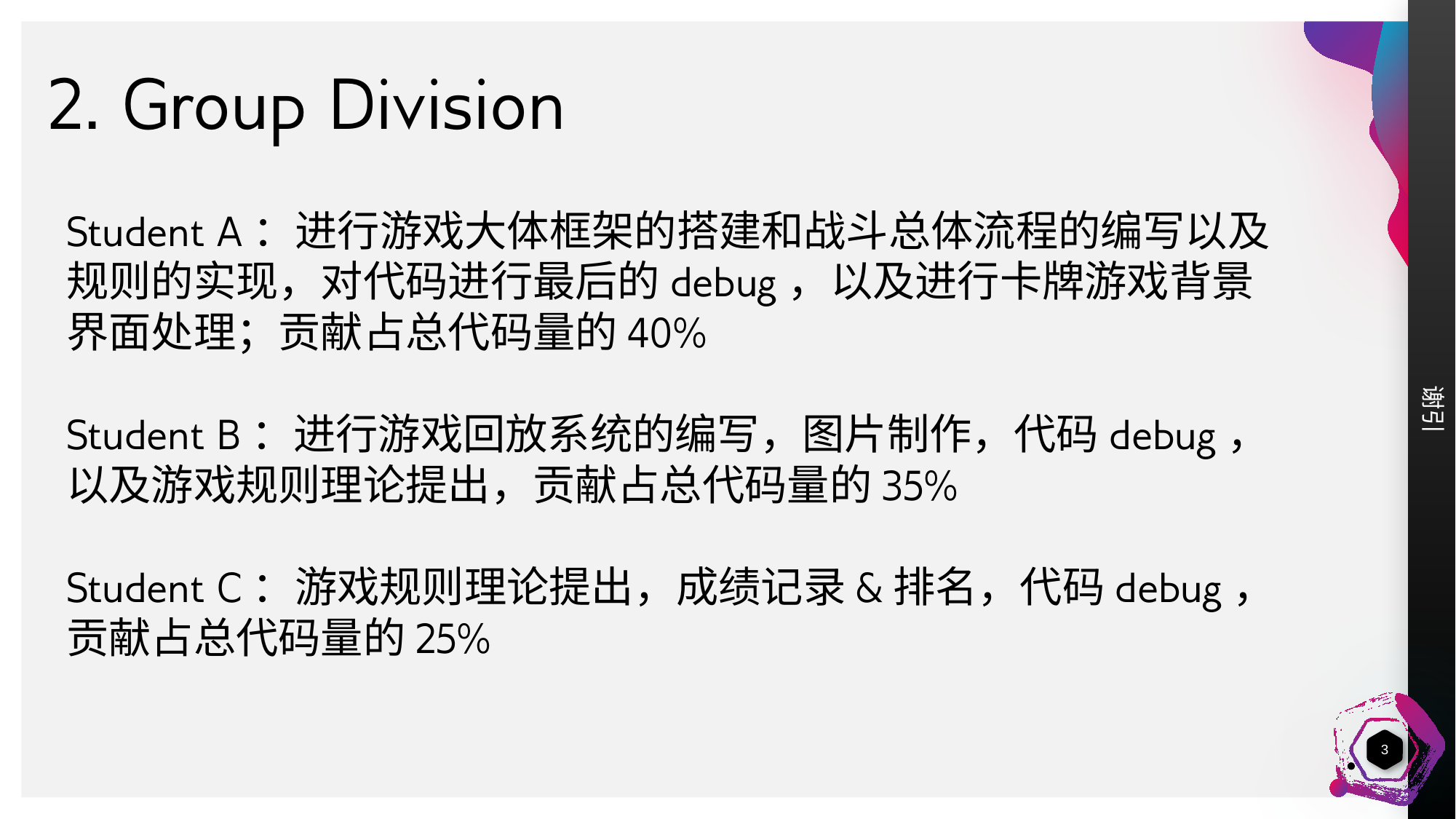

2. Group Division
Student A：进行游戏大体框架的搭建和战斗总体流程的编写以及规则的实现，对代码进行最后的debug，以及进行卡牌游戏背景界面处理；贡献占总代码量的40%

Student B：进行游戏回放系统的编写，图片制作，代码debug，以及游戏规则理论提出，贡献占总代码量的35%

Student C：游戏规则理论提出，成绩记录&排名，代码debug，贡献占总代码量的25%
3